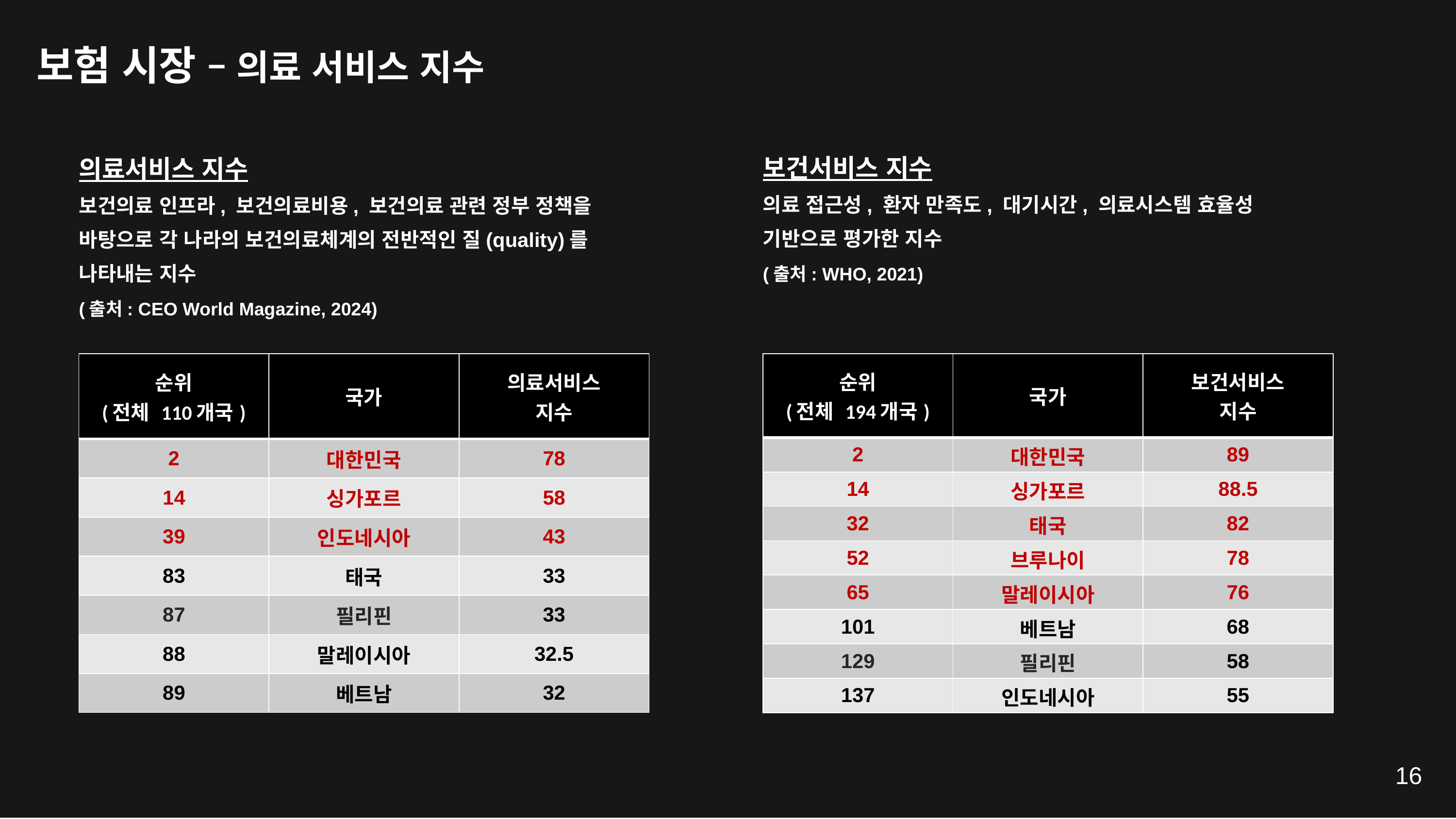

보험 시장 – 의료 서비스 지수
보건서비스 지수
의료 접근성, 환자 만족도, 대기시간, 의료시스템 효율성 기반으로 평가한 지수
(출처: WHO, 2021)
의료서비스 지수
보건의료 인프라, 보건의료비용, 보건의료 관련 정부 정책을 바탕으로 각 나라의 보건의료체계의 전반적인 질(quality)를 나타내는 지수
(출처: CEO World Magazine, 2024)
| 순위 (전체 110개국) | 국가 | 의료서비스 지수 |
| --- | --- | --- |
| 2 | 대한민국 | 78 |
| 14 | 싱가포르 | 58 |
| 39 | 인도네시아 | 43 |
| 83 | 태국 | 33 |
| 87 | 필리핀 | 33 |
| 88 | 말레이시아 | 32.5 |
| 89 | 베트남 | 32 |
| 순위 (전체 194개국) | 국가 | 보건서비스 지수 |
| --- | --- | --- |
| 2 | 대한민국 | 89 |
| 14 | 싱가포르 | 88.5 |
| 32 | 태국 | 82 |
| 52 | 브루나이 | 78 |
| 65 | 말레이시아 | 76 |
| 101 | 베트남 | 68 |
| 129 | 필리핀 | 58 |
| 137 | 인도네시아 | 55 |
16